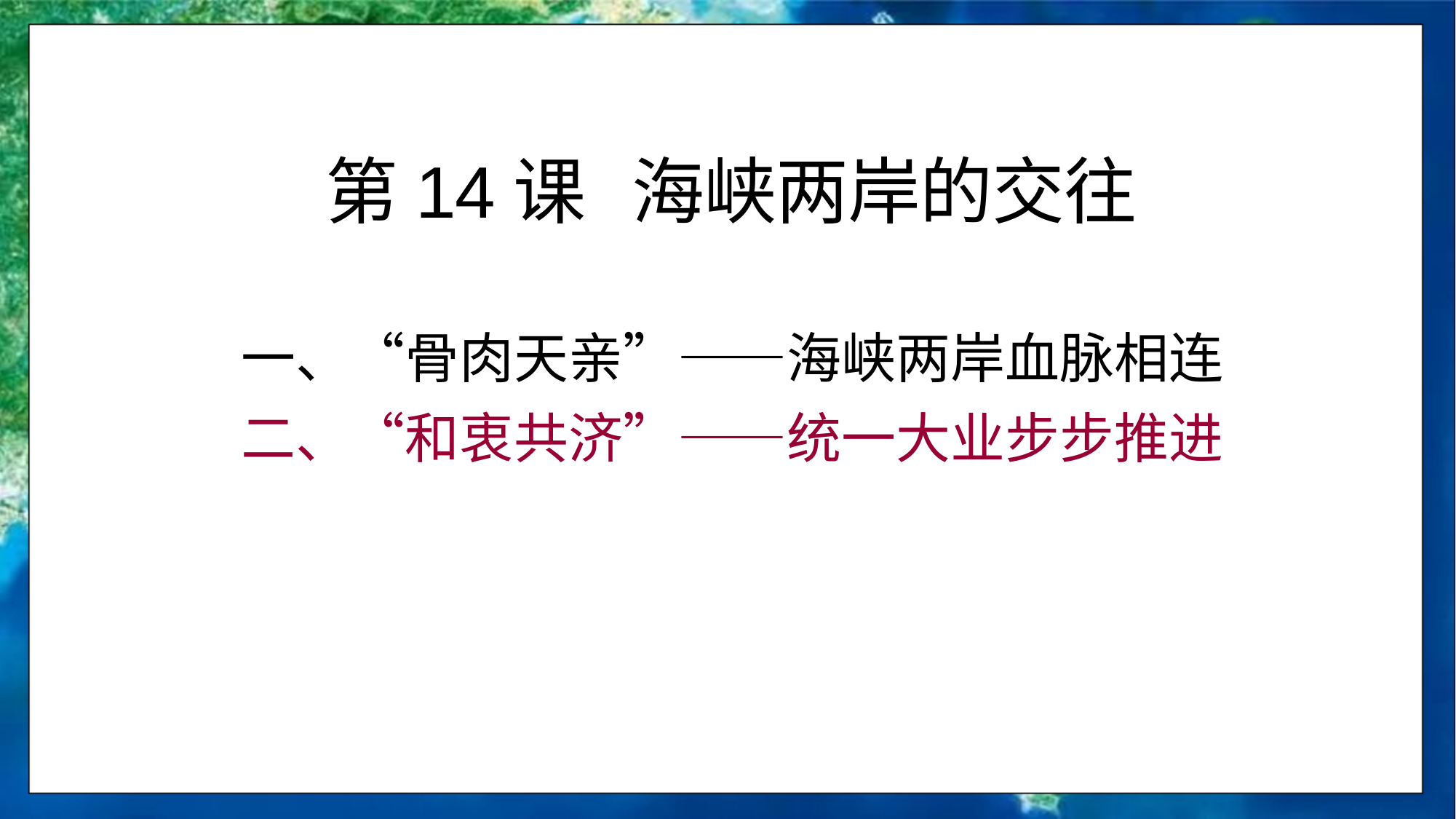

# 第14课   海峡两岸的交往
一、“骨肉天亲”——海峡两岸血脉相连
二、“和衷共济”——统一大业步步推进